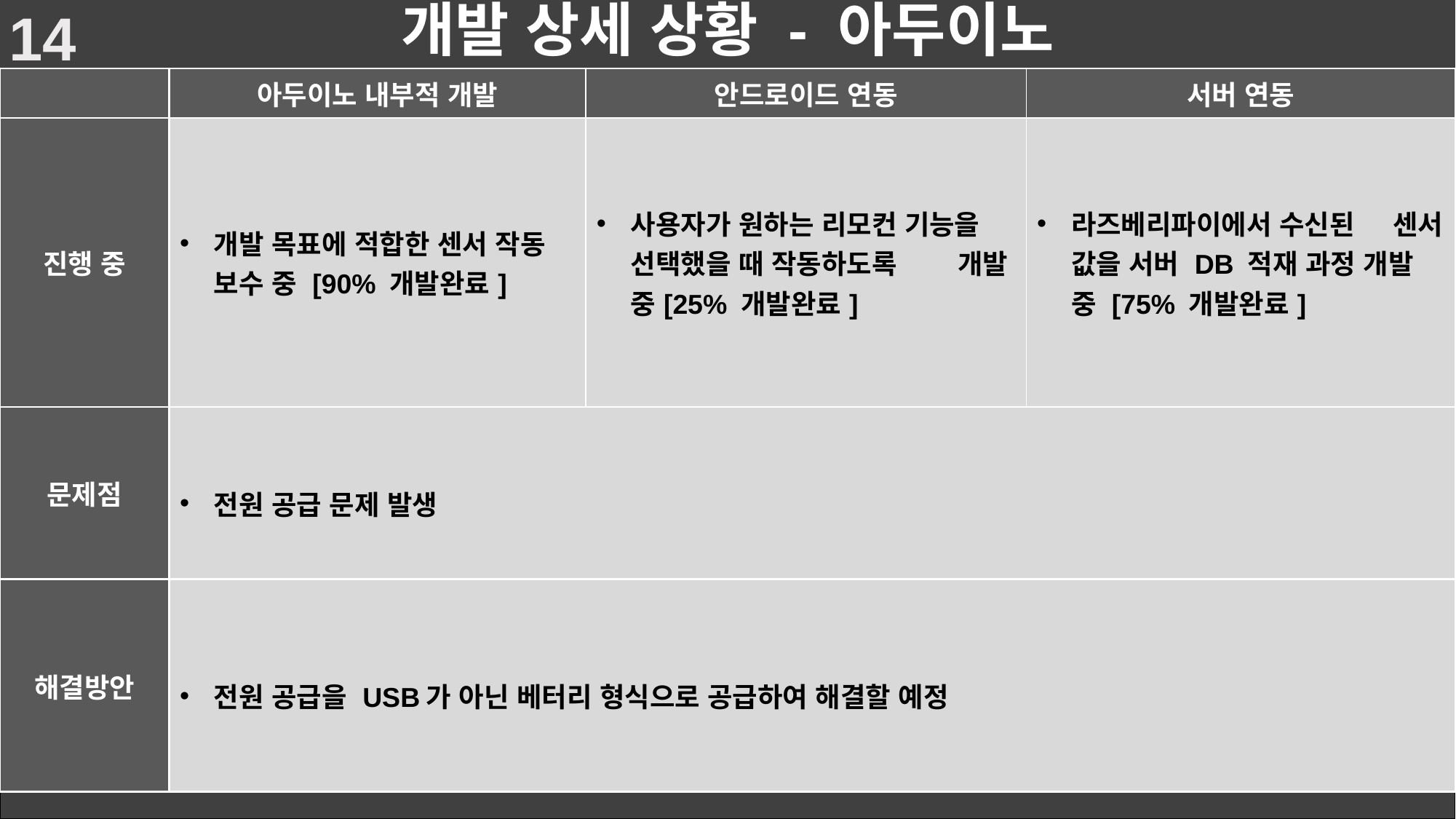

14
# 개발 상세 상황 - 아두이노

|  | 아두이노 내부적 개발 | 안드로이드 연동 | 서버 연동 |
| --- | --- | --- | --- |
| 진행 중 | 개발 목표에 적합한 센서 작동 보수 중 [90% 개발완료] | 사용자가 원하는 리모컨 기능을 선택했을 때 작동하도록 개발 중[25% 개발완료] | 라즈베리파이에서 수신된 센서 값을 서버 DB 적재 과정 개발 중 [75% 개발완료] |
| 문제점 | 전원 공급 문제 발생 |  |  |
| 해결방안 | 전원 공급을 USB가 아닌 베터리 형식으로 공급하여 해결할 예정 |  |  |